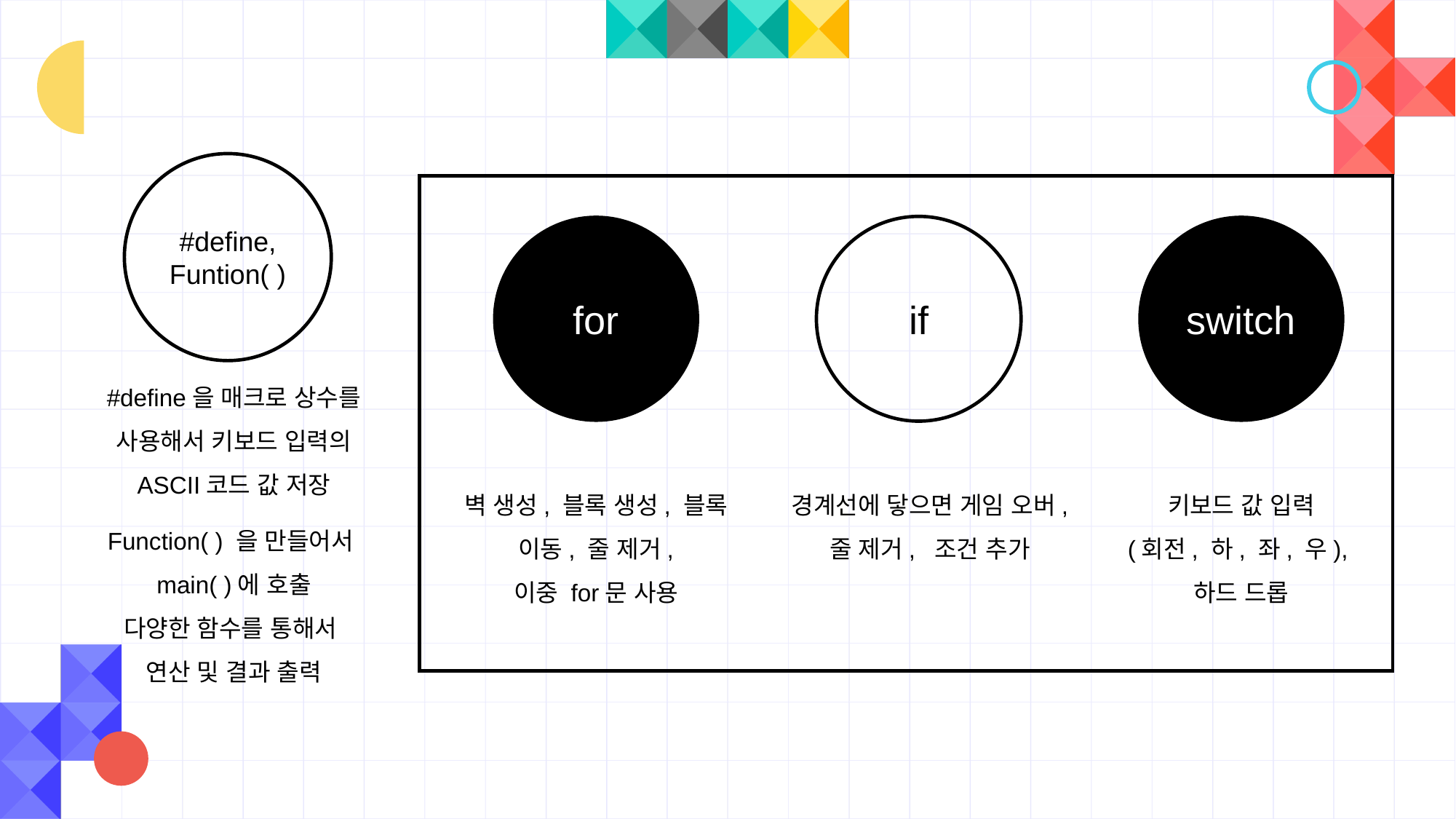

#define,
Funtion( )

for
if
switch
#define을 매크로 상수를 사용해서 키보드 입력의 ASCII코드 값 저장
벽 생성, 블록 생성, 블록 이동, 줄 제거,
이중 for문 사용
경계선에 닿으면 게임 오버, 줄 제거,  조건 추가
키보드 값 입력
(회전, 하, 좌, 우),
하드 드롭
Function( ) 을 만들어서  main( )에 호출
다양한 함수를 통해서
연산 및 결과 출력